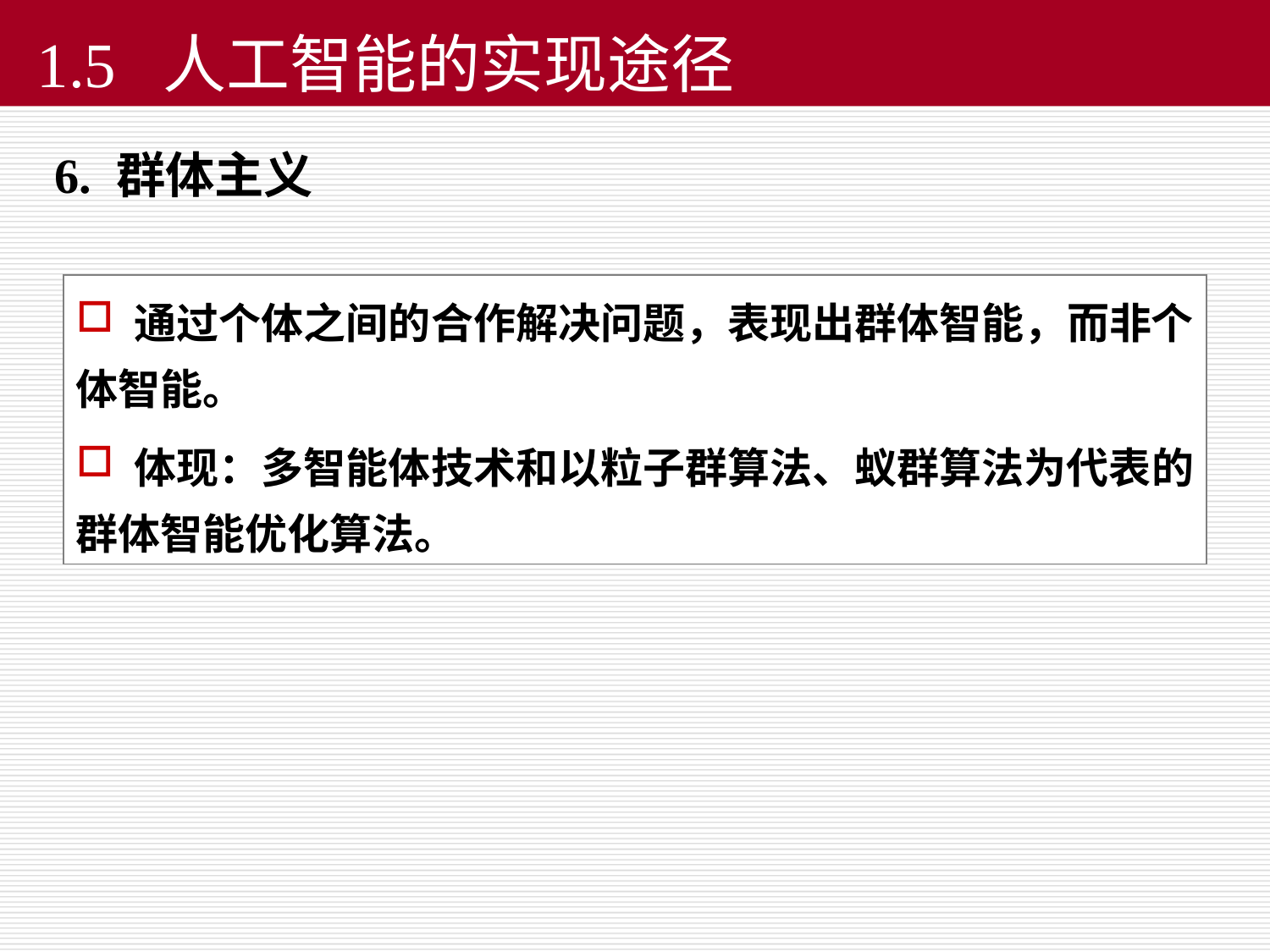

1.5  人工智能的实现途径
6. 群体主义
 通过个体之间的合作解决问题，表现出群体智能，而非个体智能。
 体现：多智能体技术和以粒子群算法、蚁群算法为代表的群体智能优化算法。
85